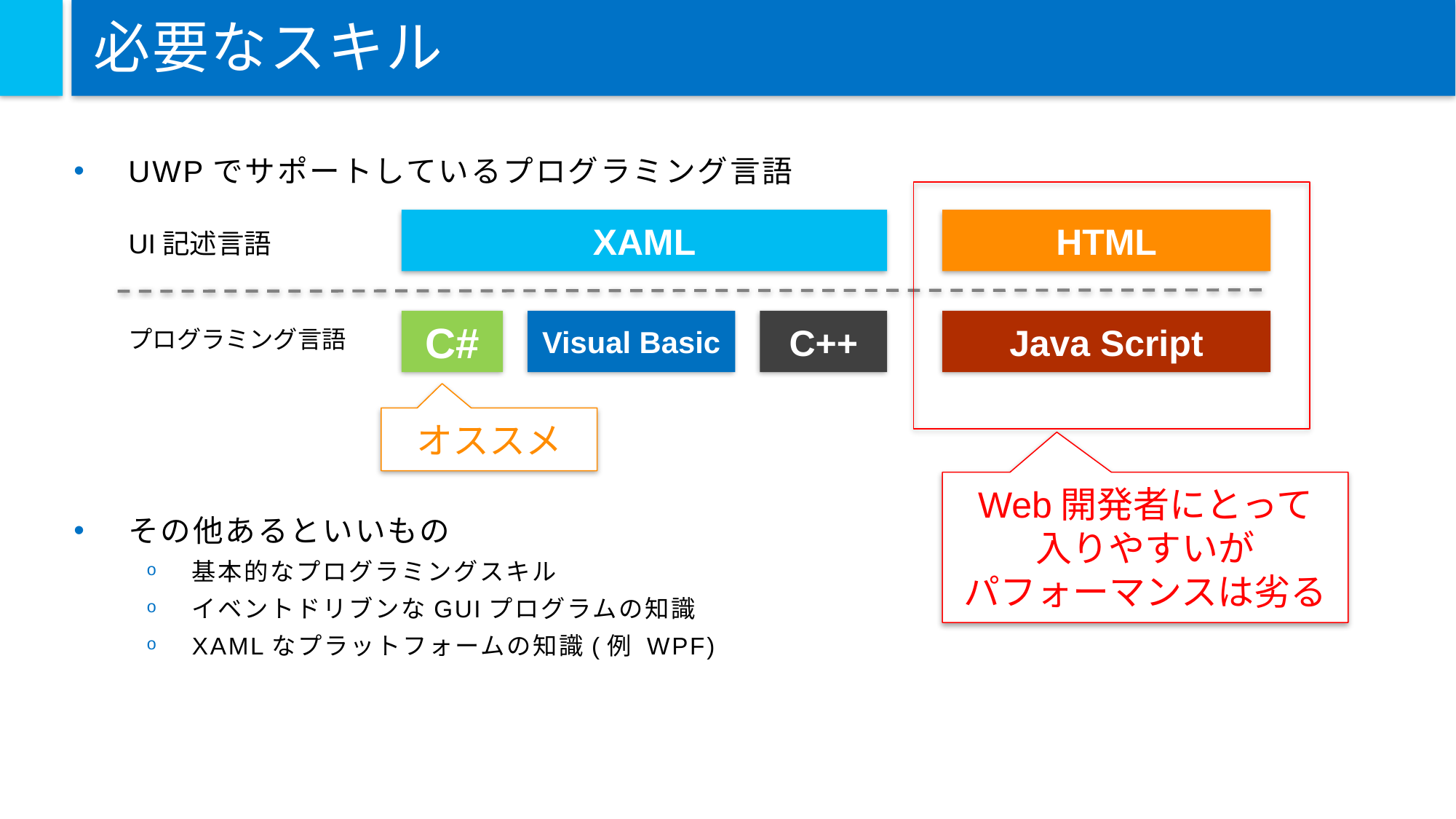

# 必要なスキル
UWPでサポートしているプログラミング言語

HTML
XAML
UI記述言語
Java Script
プログラミング言語
C#
Visual Basic
C++
オススメ
Web開発者にとって
入りやすいが
パフォーマンスは劣る
その他あるといいもの
基本的なプログラミングスキル
イベントドリブンなGUIプログラムの知識
XAMLなプラットフォームの知識(例 WPF)